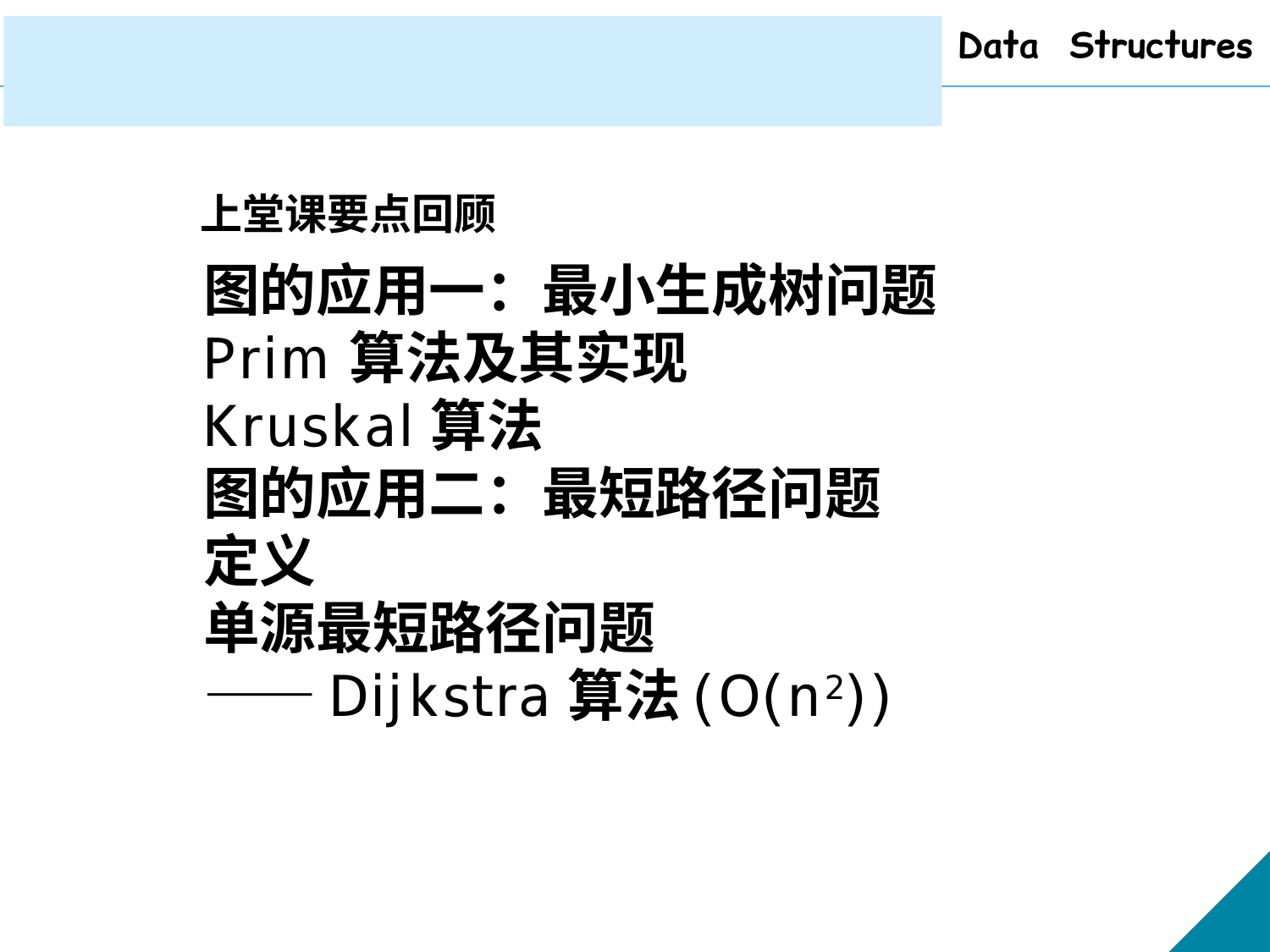

上堂课要点回顾
图的应用一：最小生成树问题
Prim算法及其实现
Kruskal算法
图的应用二：最短路径问题
定义
单源最短路径问题
——Dijkstra算法(O(n2))